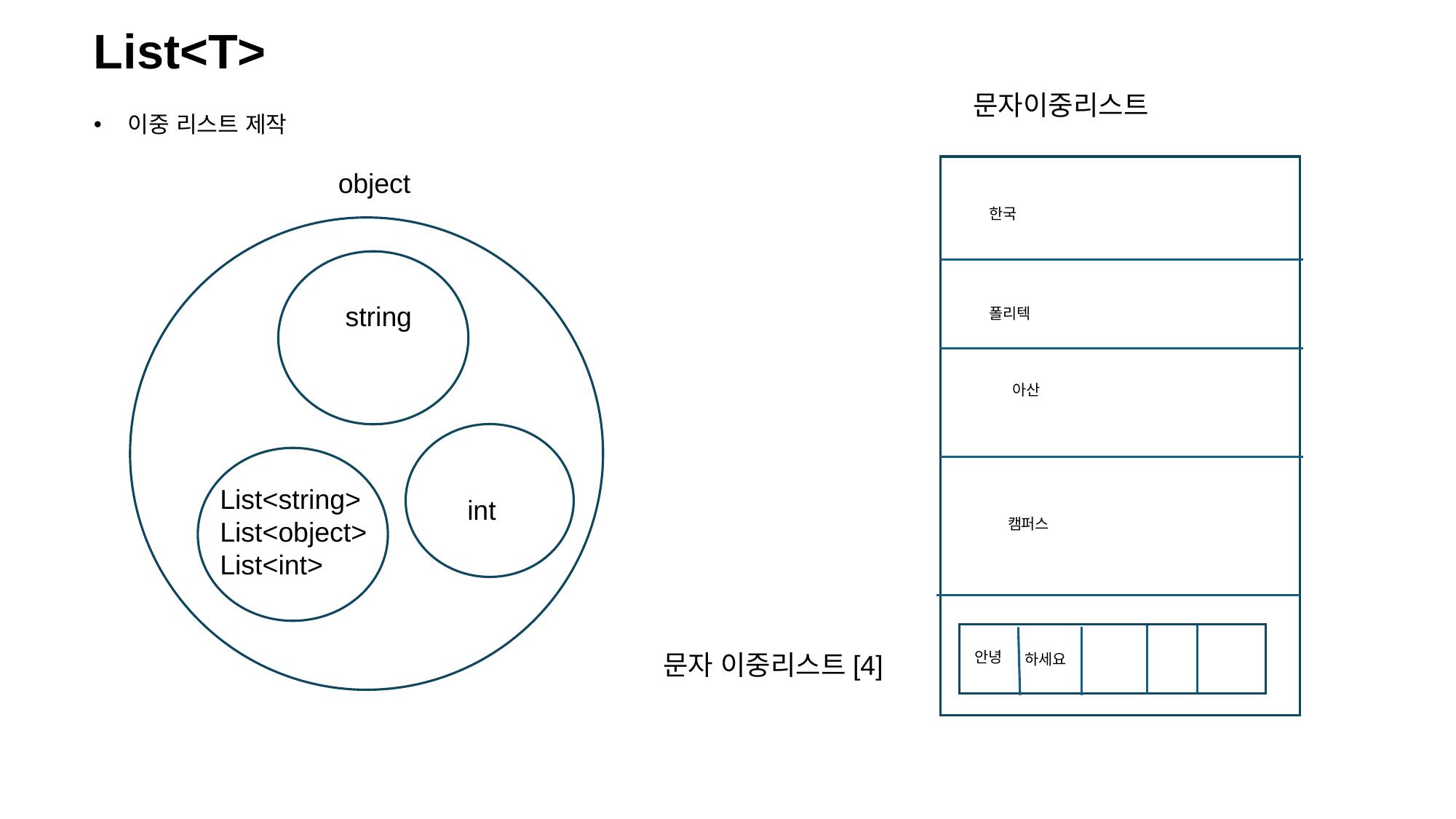

List<T>
문자이중리스트
이중 리스트 제작

object
한국

string
폴리텍
아산

List<string>
List<object>
List<int>

int
캠퍼스

안녕
하세요
문자 이중리스트[4]